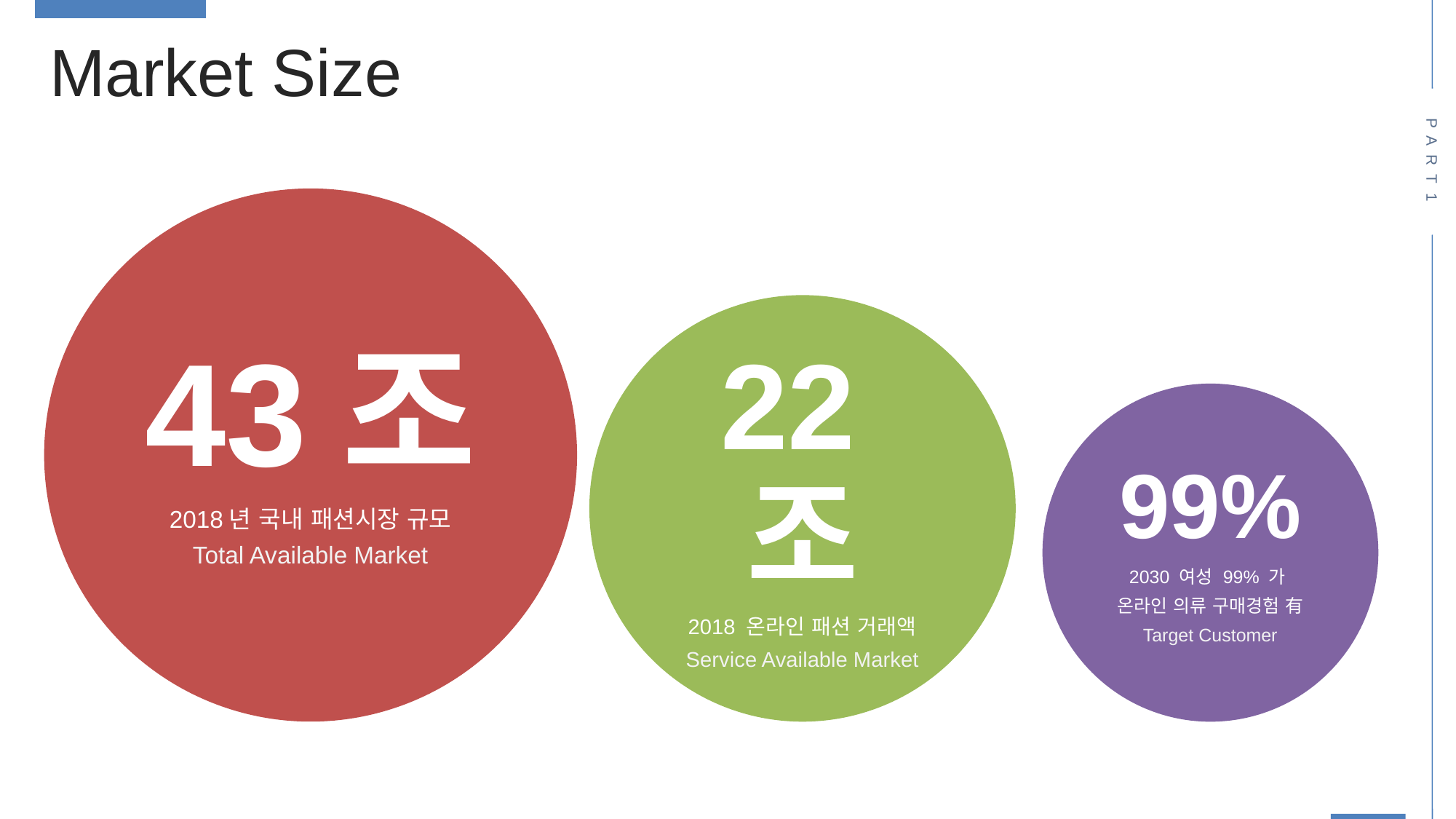

Market Size
PART1
43조
2018년 국내 패션시장 규모
Total Available Market

22조
2018 온라인 패션 거래액
Service Available Market
99%
2030 여성 99% 가
온라인 의류 구매경험 有
Target Customer